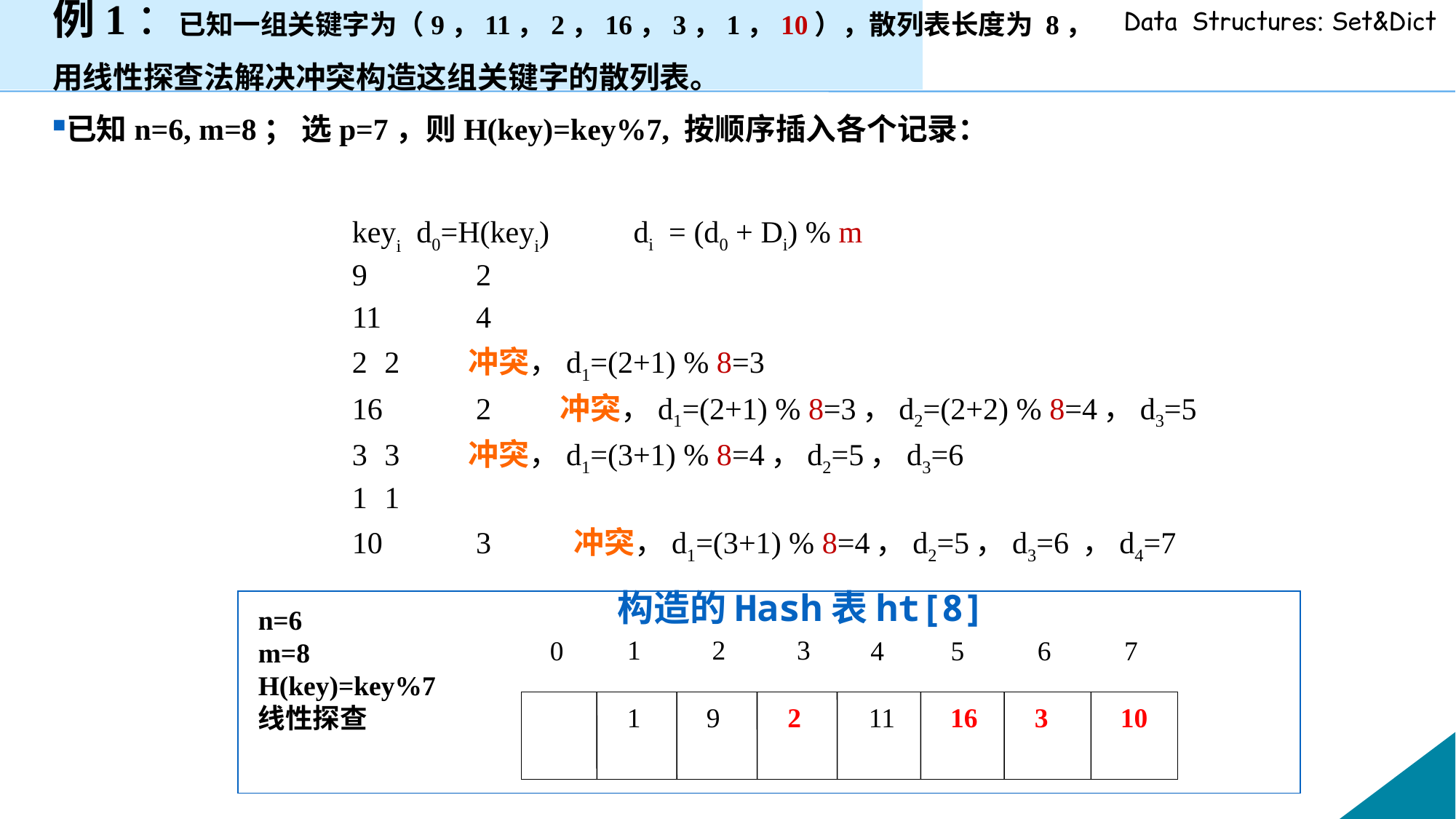

例1：已知一组关键字为（9，11，2，16，3，1，10），散列表长度为 8，
用线性探查法解决冲突构造这组关键字的散列表。
已知n=6, m=8； 选p=7，则H(key)=key%7, 按顺序插入各个记录：
keyi  d0=H(keyi)           di  = (d0 + Di) % m
9  	 2
11  	 4
2		 2	冲突，d1=(2+1) % 8=3
16	 2	冲突，d1=(2+1) % 8=3，d2=(2+2) % 8=4，d3=5
3		 3	冲突，d1=(3+1) % 8=4，d2=5，d3=6
1		 1
10	 3          冲突，d1=(3+1) % 8=4，d2=5，d3=6 ，d4=7
构造的Hash表ht[8]

n=6
m=8
H(key)=key%7
线性探查
1
2
3
0
4
5
6
7

1
9
2
11
16
3
10